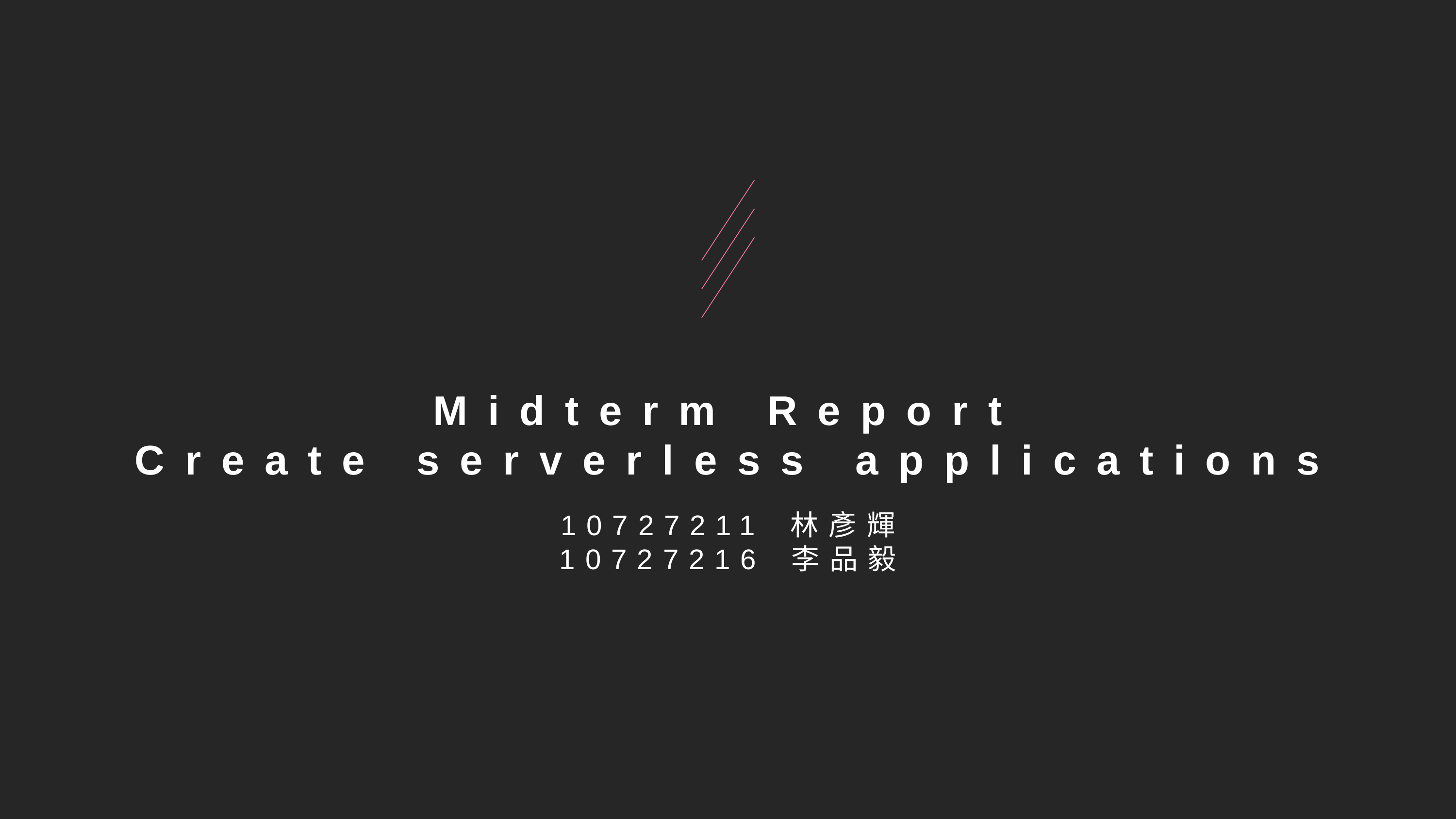

# Midterm Report Create serverless applications

10727211 林彥輝
10727216 李品毅